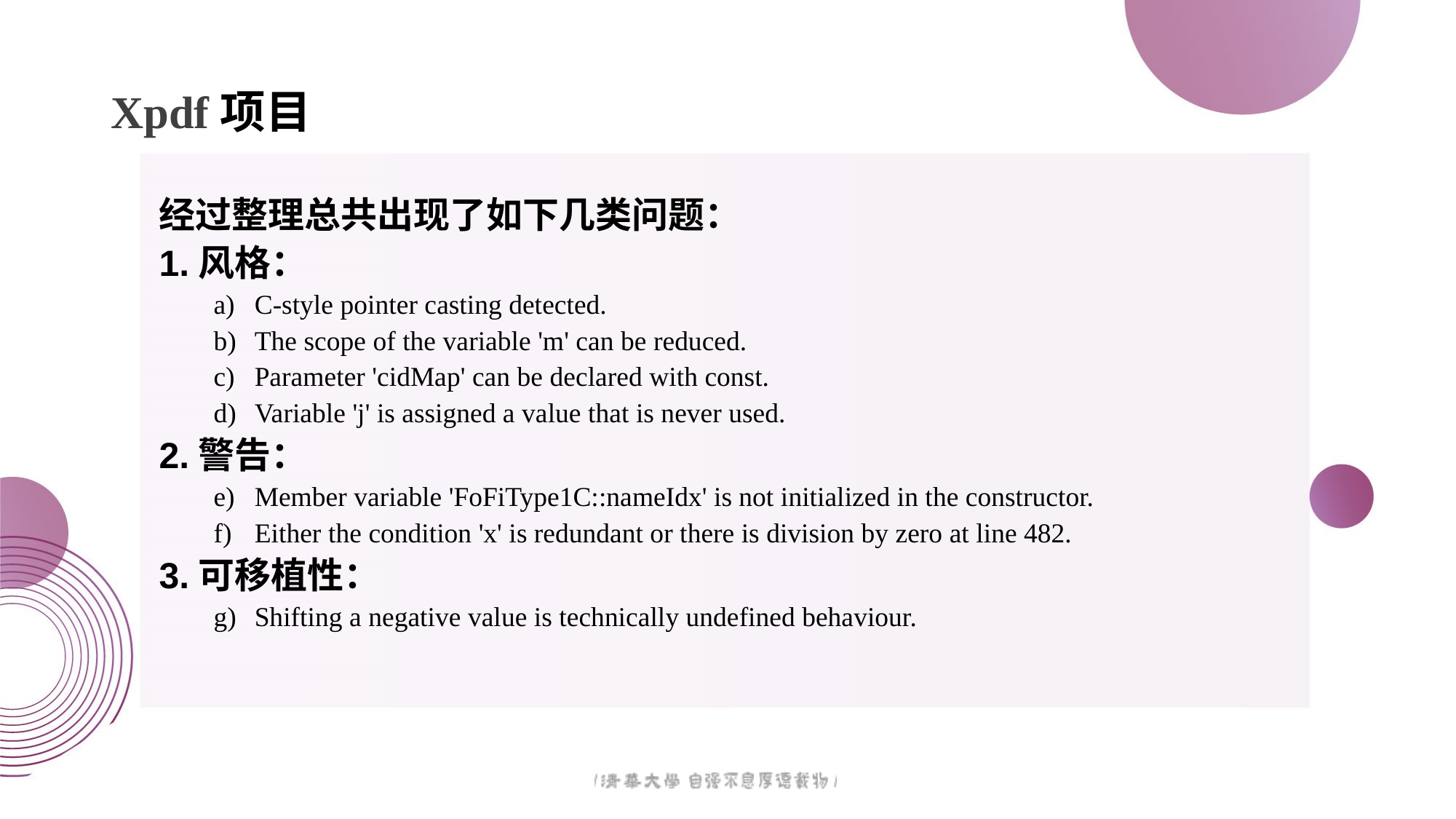

# Xpdf项目
经过整理总共出现了如下几类问题：
1.风格：
C-style pointer casting detected.
The scope of the variable 'm' can be reduced.
Parameter 'cidMap' can be declared with const.
Variable 'j' is assigned a value that is never used.
2.警告：
Member variable 'FoFiType1C::nameIdx' is not initialized in the constructor.
Either the condition 'x' is redundant or there is division by zero at line 482.
3.可移植性：
Shifting a negative value is technically undefined behaviour.